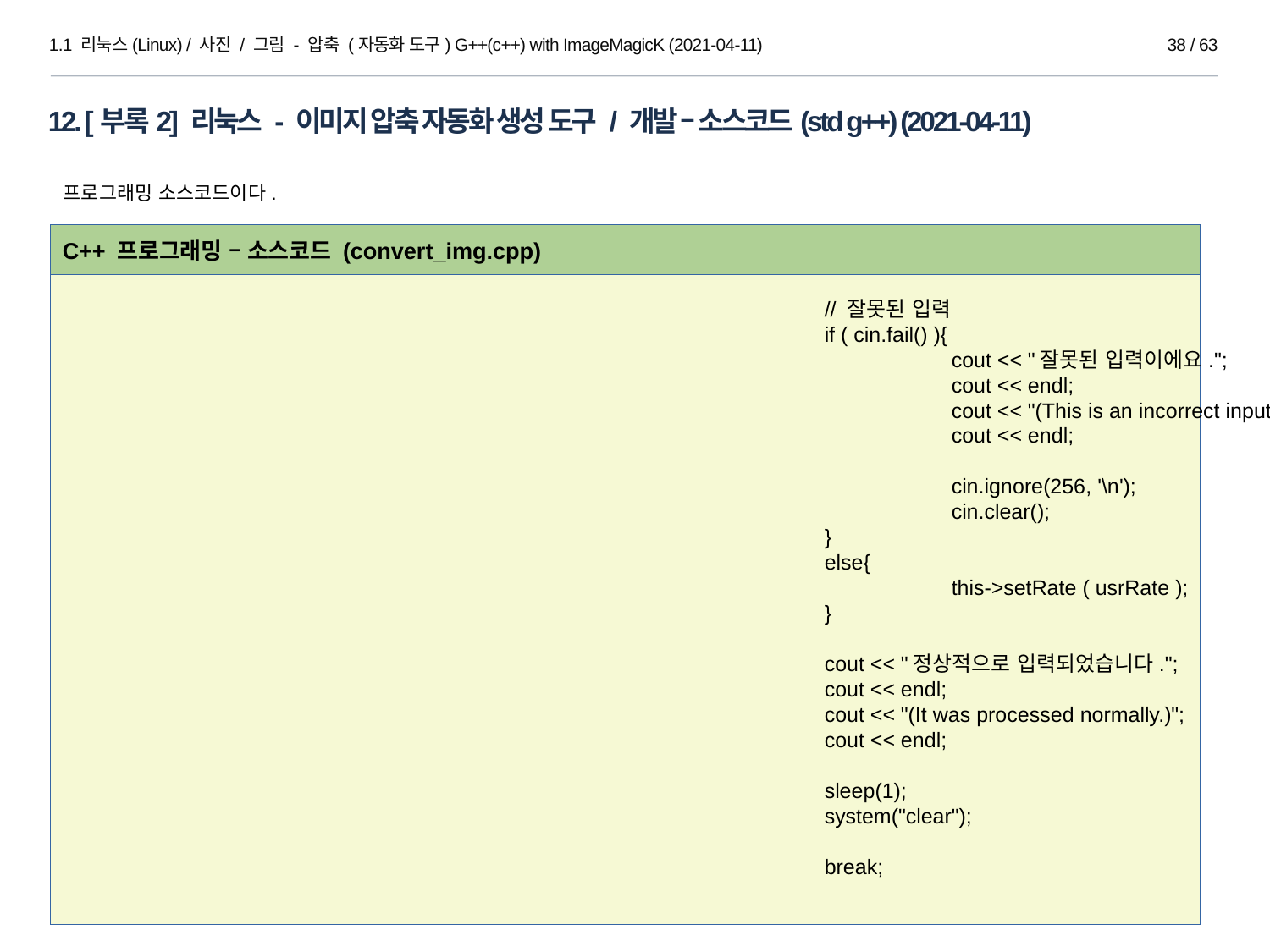

1.1 리눅스(Linux) / 사진 / 그림 - 압축 (자동화 도구) G++(c++) with ImageMagicK (2021-04-11)
38 / 63

12. [부록2] 리눅스 - 이미지 압축 자동화 생성 도구 / 개발 – 소스코드(std g++) (2021-04-11)
프로그래밍 소스코드이다.
C++ 프로그래밍 – 소스코드 (convert_img.cpp)
						// 잘못된 입력
						if ( cin.fail() ){
							cout << "잘못된 입력이에요.";
							cout << endl;
							cout << "(This is an incorrect input.)";
							cout << endl;

							cin.ignore(256, '\n');
							cin.clear();
						}
						else{
							this->setRate ( usrRate );
						}

						cout << "정상적으로 입력되었습니다.";
						cout << endl;
						cout << "(It was processed normally.)";
						cout << endl;

						sleep(1);
						system("clear");

						break;